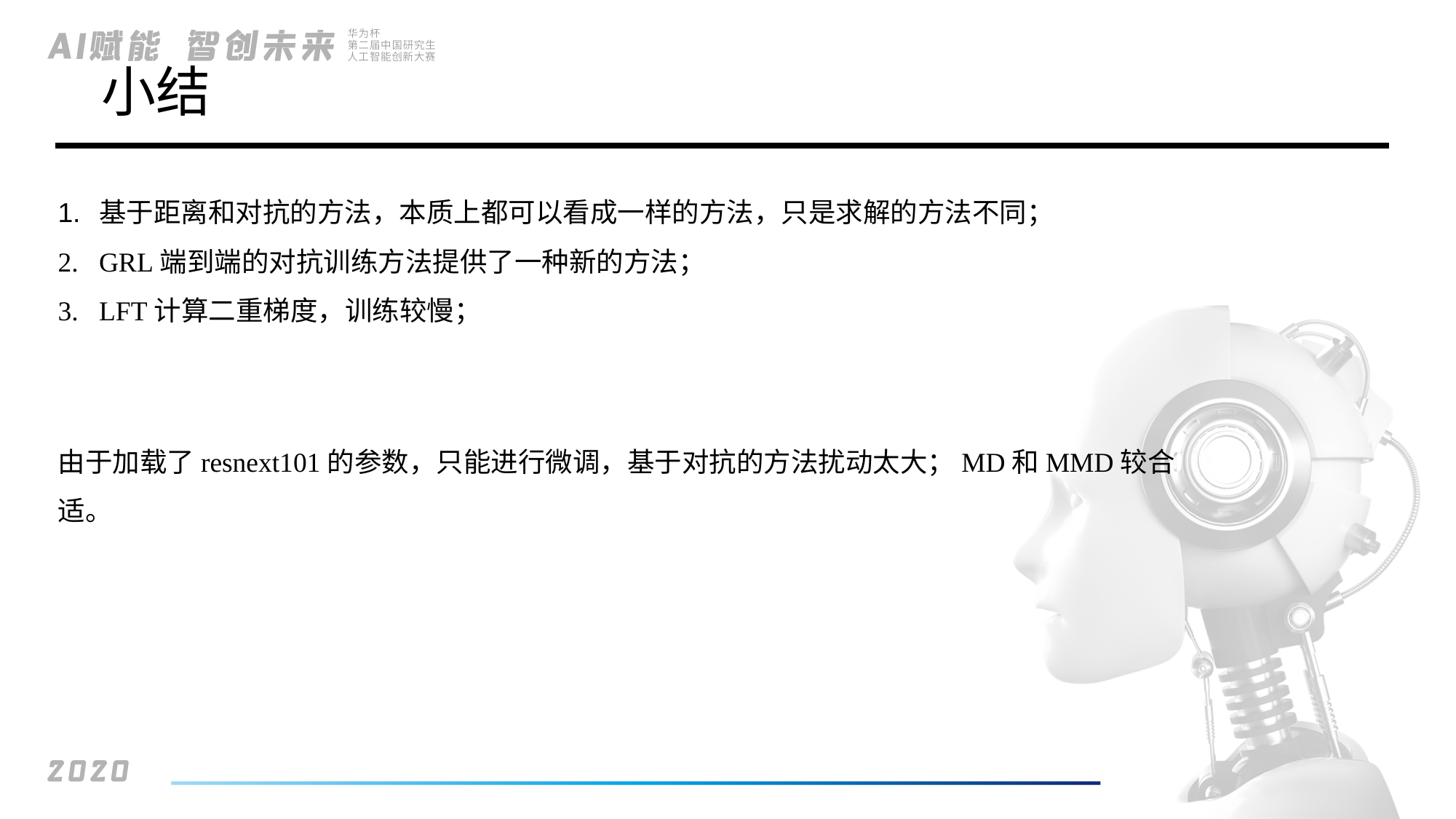

# 小结
基于距离和对抗的方法，本质上都可以看成一样的方法，只是求解的方法不同；
GRL端到端的对抗训练方法提供了一种新的方法；
LFT计算二重梯度，训练较慢；
由于加载了resnext101的参数，只能进行微调，基于对抗的方法扰动太大；MD和MMD较合适。